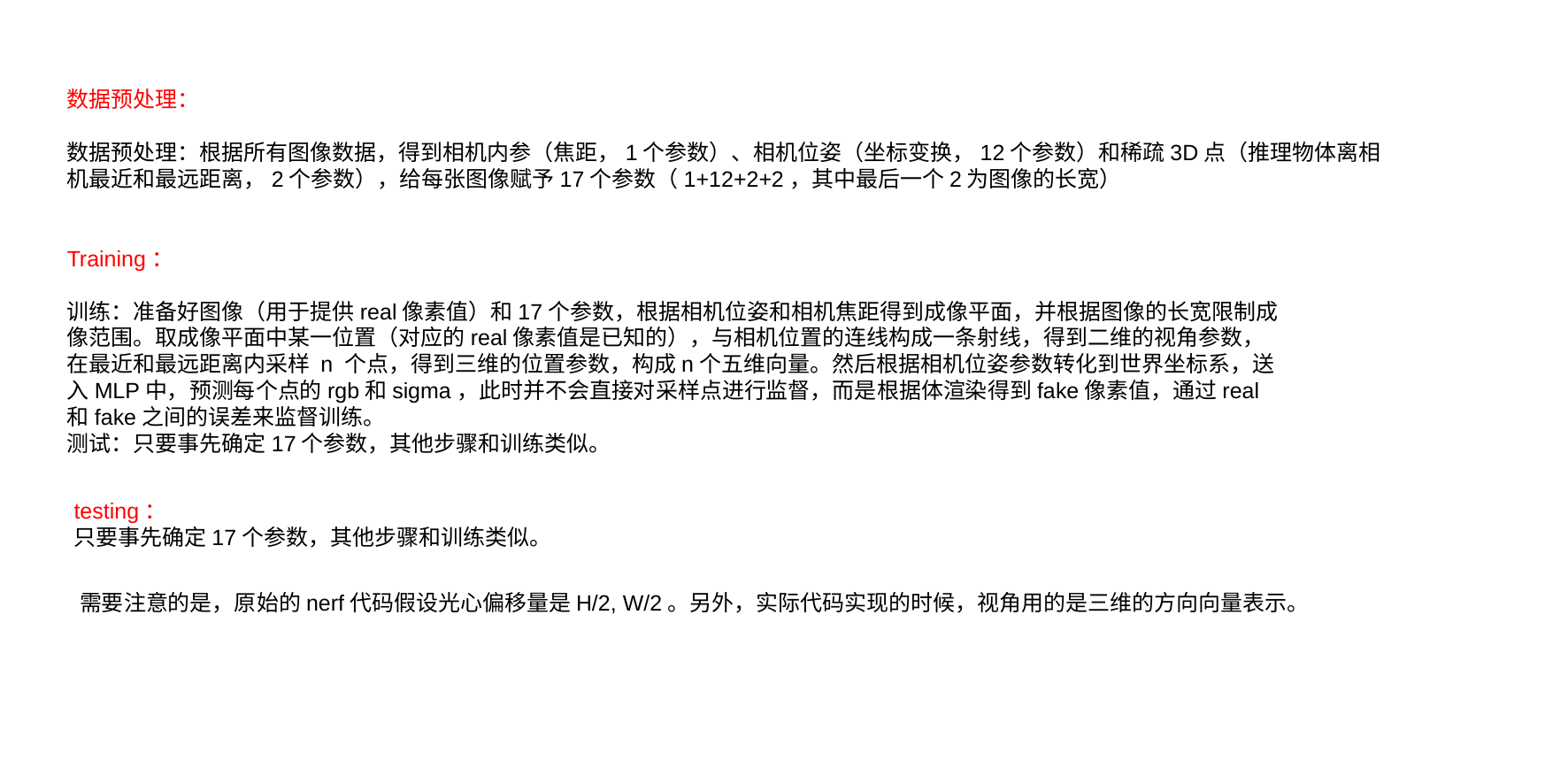

数据预处理：

数据预处理：根据所有图像数据，得到相机内参（焦距，1个参数）、相机位姿（坐标变换，12个参数）和稀疏3D点（推理物体离相机最近和最远距离，2个参数），给每张图像赋予17个参数（1+12+2+2，其中最后一个2为图像的长宽）
Training：

训练：准备好图像（用于提供real像素值）和17个参数，根据相机位姿和相机焦距得到成像平面，并根据图像的长宽限制成像范围。取成像平面中某一位置（对应的real像素值是已知的），与相机位置的连线构成一条射线，得到二维的视角参数，在最近和最远距离内采样 n 个点，得到三维的位置参数，构成n个五维向量。然后根据相机位姿参数转化到世界坐标系，送入MLP中，预测每个点的rgb和sigma，此时并不会直接对采样点进行监督，而是根据体渲染得到fake像素值，通过real和fake之间的误差来监督训练。
测试：只要事先确定17个参数，其他步骤和训练类似。
testing：
只要事先确定17个参数，其他步骤和训练类似。
需要注意的是，原始的nerf代码假设光心偏移量是H/2, W/2。另外，实际代码实现的时候，视角用的是三维的方向向量表示。